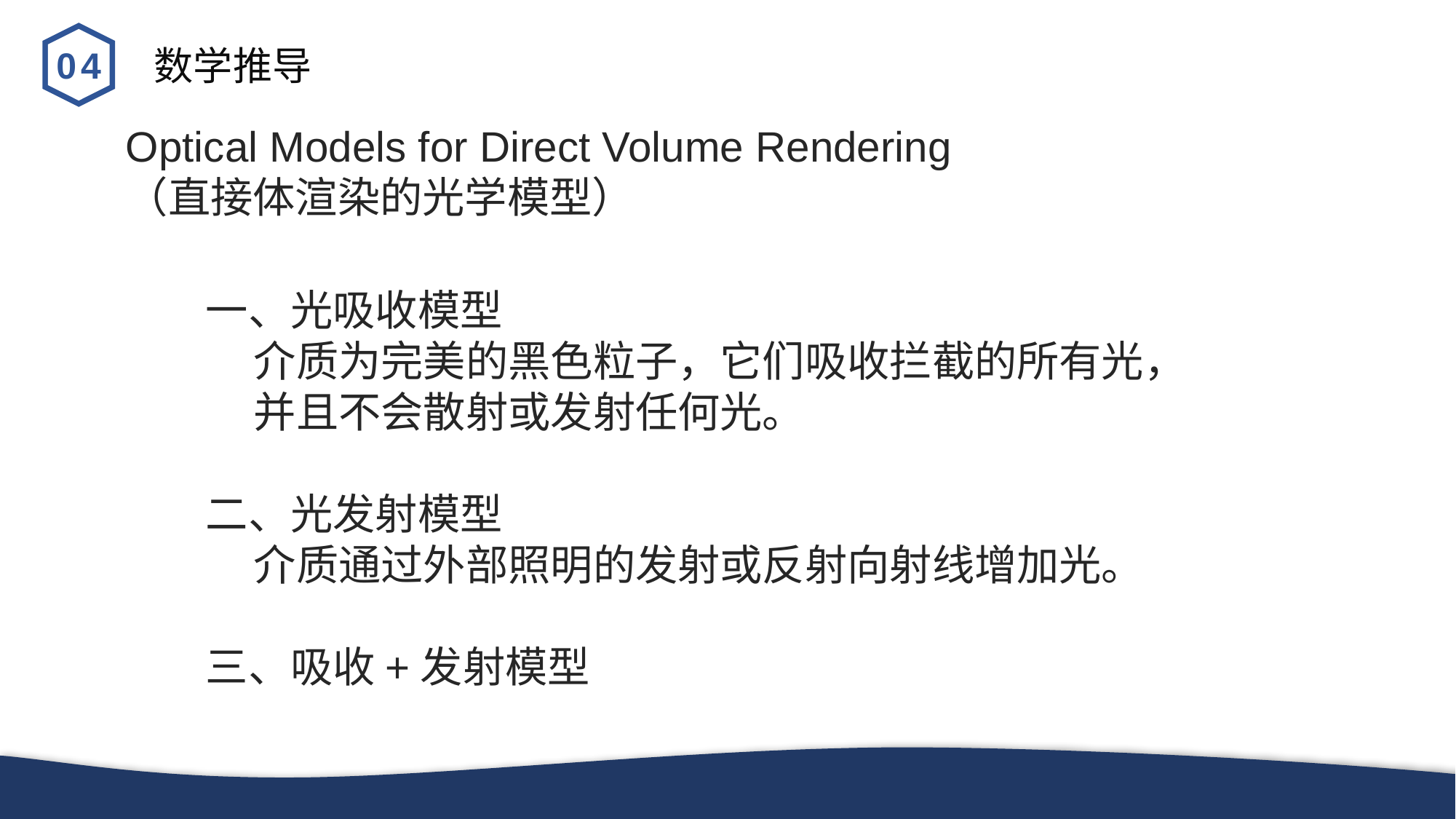

数学推导
04
Optical Models for Direct Volume Rendering
（直接体渲染的光学模型）
一、光吸收模型
    介质为完美的黑色粒子，它们吸收拦截的所有光，
    并且不会散射或发射任何光。

二、光发射模型
    介质通过外部照明的发射或反射向射线增加光。

三、吸收+发射模型